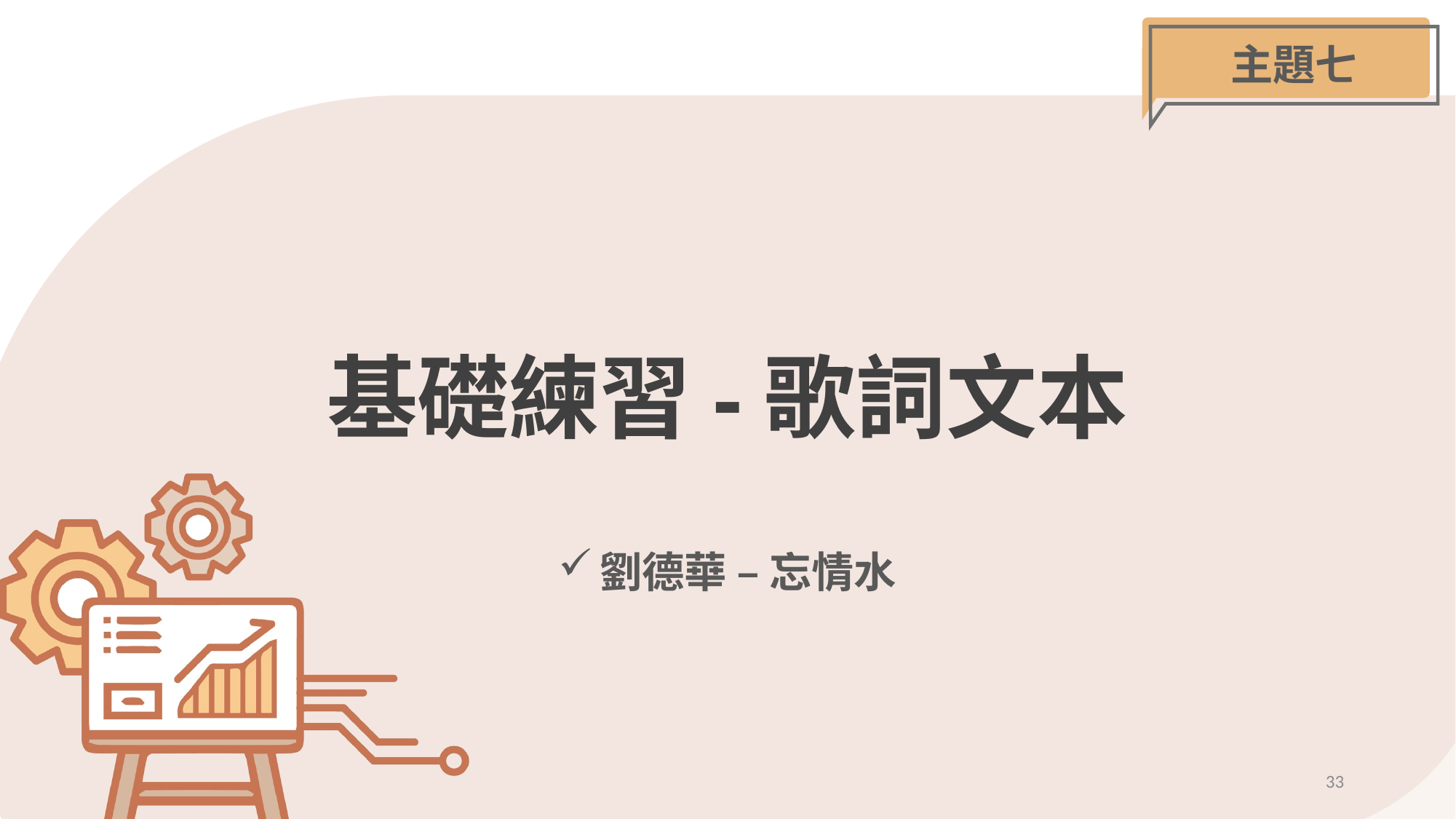

主題七
# 基礎練習-歌詞文本
劉德華 – 忘情水
33